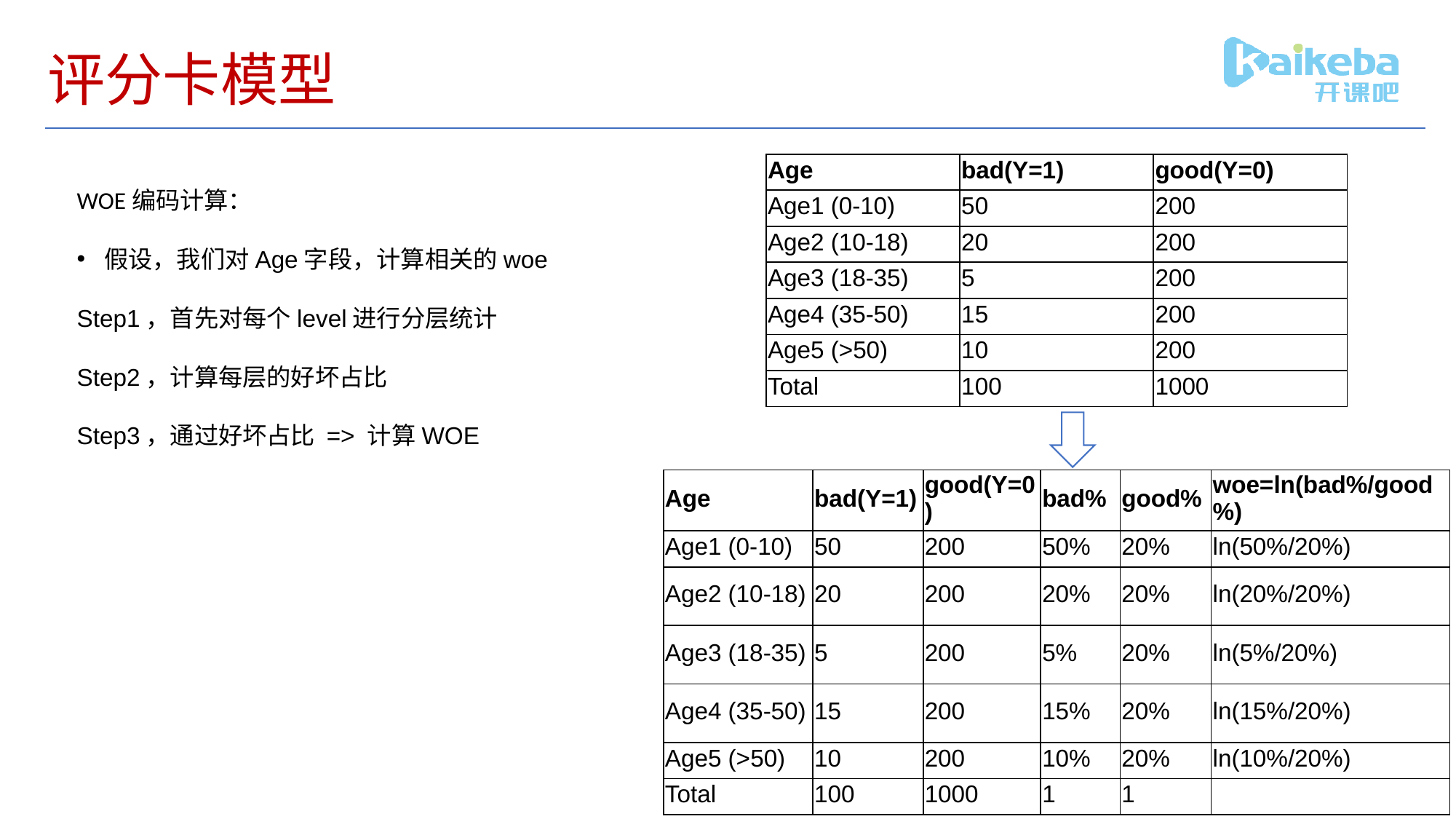

# 评分卡模型
| Age | bad(Y=1) | good(Y=0) |
| --- | --- | --- |
| Age1 (0-10) | 50 | 200 |
| Age2 (10-18) | 20 | 200 |
| Age3 (18-35) | 5 | 200 |
| Age4 (35-50) | 15 | 200 |
| Age5 (>50) | 10 | 200 |
| Total | 100 | 1000 |
WOE编码计算：
假设，我们对Age字段，计算相关的woe
Step1，首先对每个level进行分层统计
Step2，计算每层的好坏占比
Step3，通过好坏占比 => 计算WOE

| Age | bad(Y=1) | good(Y=0) | bad% | good% | woe=ln(bad%/good%) |
| --- | --- | --- | --- | --- | --- |
| Age1 (0-10) | 50 | 200 | 50% | 20% | ln(50%/20%) |
| Age2 (10-18) | 20 | 200 | 20% | 20% | ln(20%/20%) |
| Age3 (18-35) | 5 | 200 | 5% | 20% | ln(5%/20%) |
| Age4 (35-50) | 15 | 200 | 15% | 20% | ln(15%/20%) |
| Age5 (>50) | 10 | 200 | 10% | 20% | ln(10%/20%) |
| Total | 100 | 1000 | 1 | 1 |  |